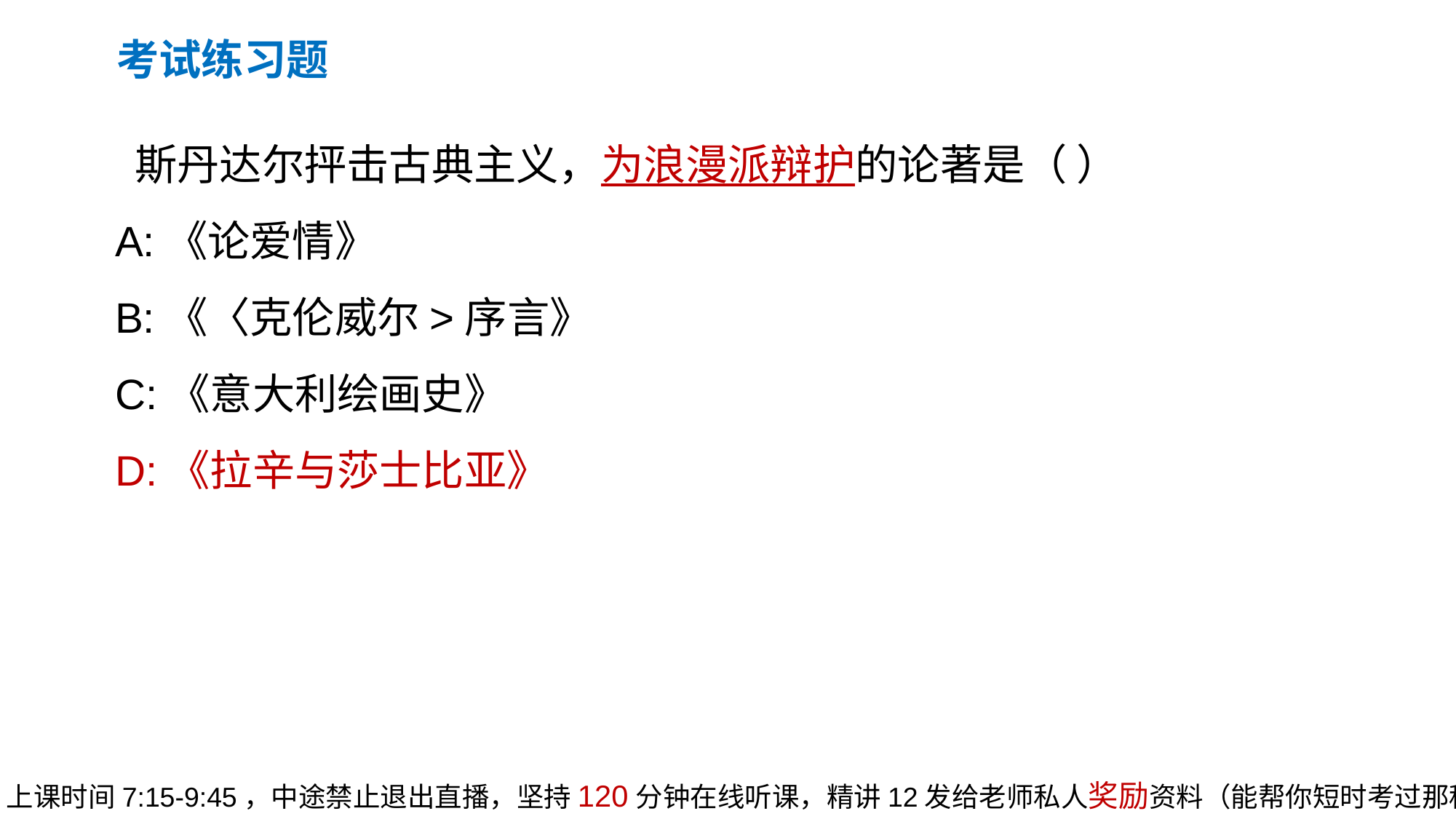

考试练习题
 斯丹达尔抨击古典主义，为浪漫派辩护的论著是（ ）
A:《论爱情》
B:《〈克伦威尔>序言》
C:《意大利绘画史》
D:《拉辛与莎士比亚》